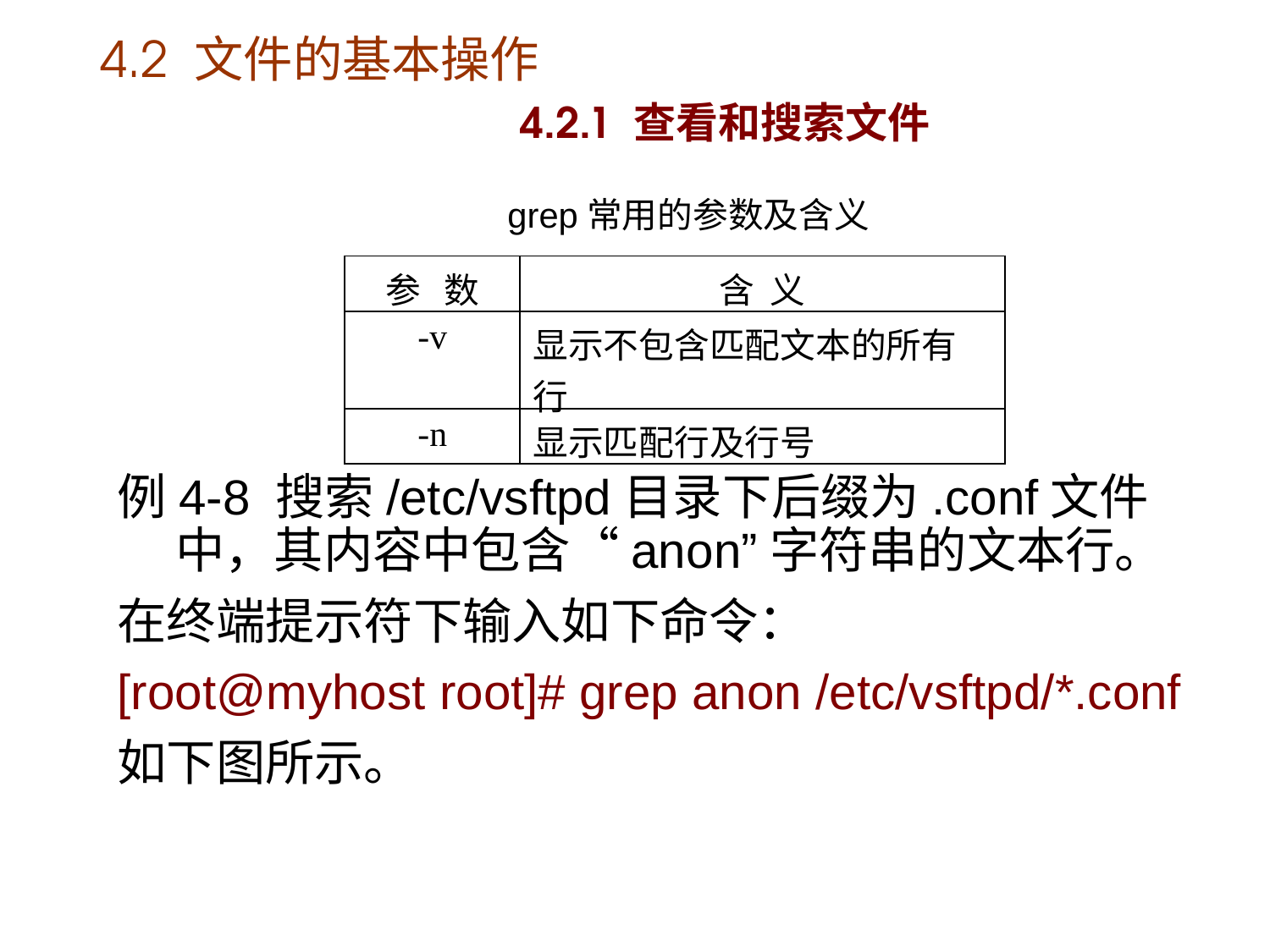

# 4.2 文件的基本操作 4.2.1 查看和搜索文件
grep常用的参数及含义
| 参 数 | 含 义 |
| --- | --- |
| -v | 显示不包含匹配文本的所有行 |
| -n | 显示匹配行及行号 |
例4-8 搜索/etc/vsftpd目录下后缀为.conf文件中，其内容中包含“anon”字符串的文本行。
在终端提示符下输入如下命令：
[root@myhost root]# grep anon /etc/vsftpd/*.conf
如下图所示。